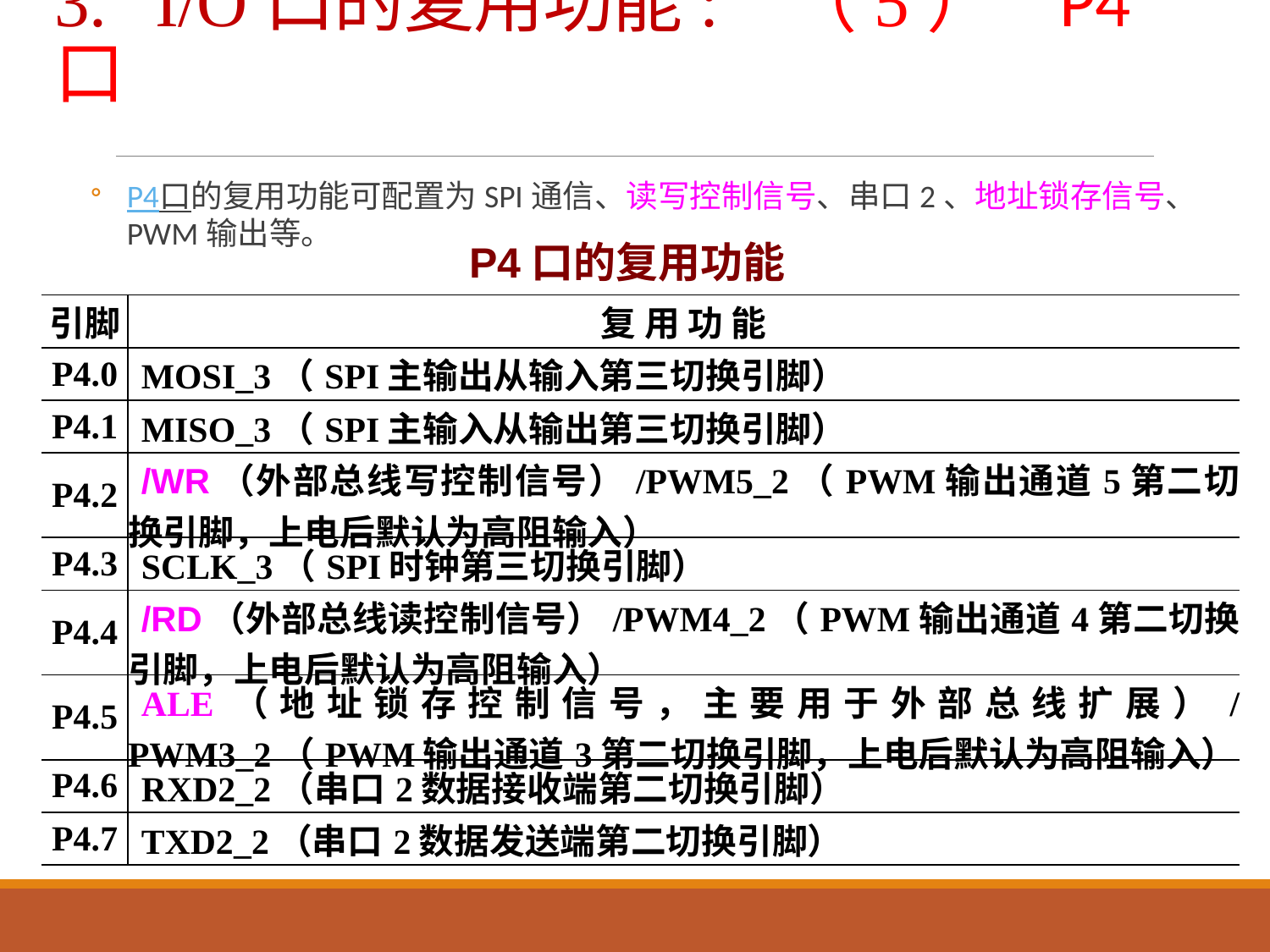

# 3.   I/O口的复用功能:   （5）   P4口
P4口的复用功能可配置为SPI通信、读写控制信号、串口2、地址锁存信号、PWM输出等。
P4口的复用功能

| 引脚 | 复 用 功 能 |
| --- | --- |
| P4.0 | MOSI\_3（SPI主输出从输入第三切换引脚） |
| P4.1 | MISO\_3（SPI主输入从输出第三切换引脚） |
| P4.2 | /WR（外部总线写控制信号）/PWM5\_2（PWM输出通道5第二切换引脚，上电后默认为高阻输入） |
| P4.3 | SCLK\_3（SPI时钟第三切换引脚） |
| P4.4 | /RD（外部总线读控制信号）/PWM4\_2（PWM输出通道4第二切换引脚，上电后默认为高阻输入） |
| P4.5 | ALE（地址锁存控制信号，主要用于外部总线扩展）/PWM3\_2（PWM输出通道3第二切换引脚，上电后默认为高阻输入） |
| P4.6 | RXD2\_2（串口2数据接收端第二切换引脚） |
| P4.7 | TXD2\_2（串口2数据发送端第二切换引脚） |